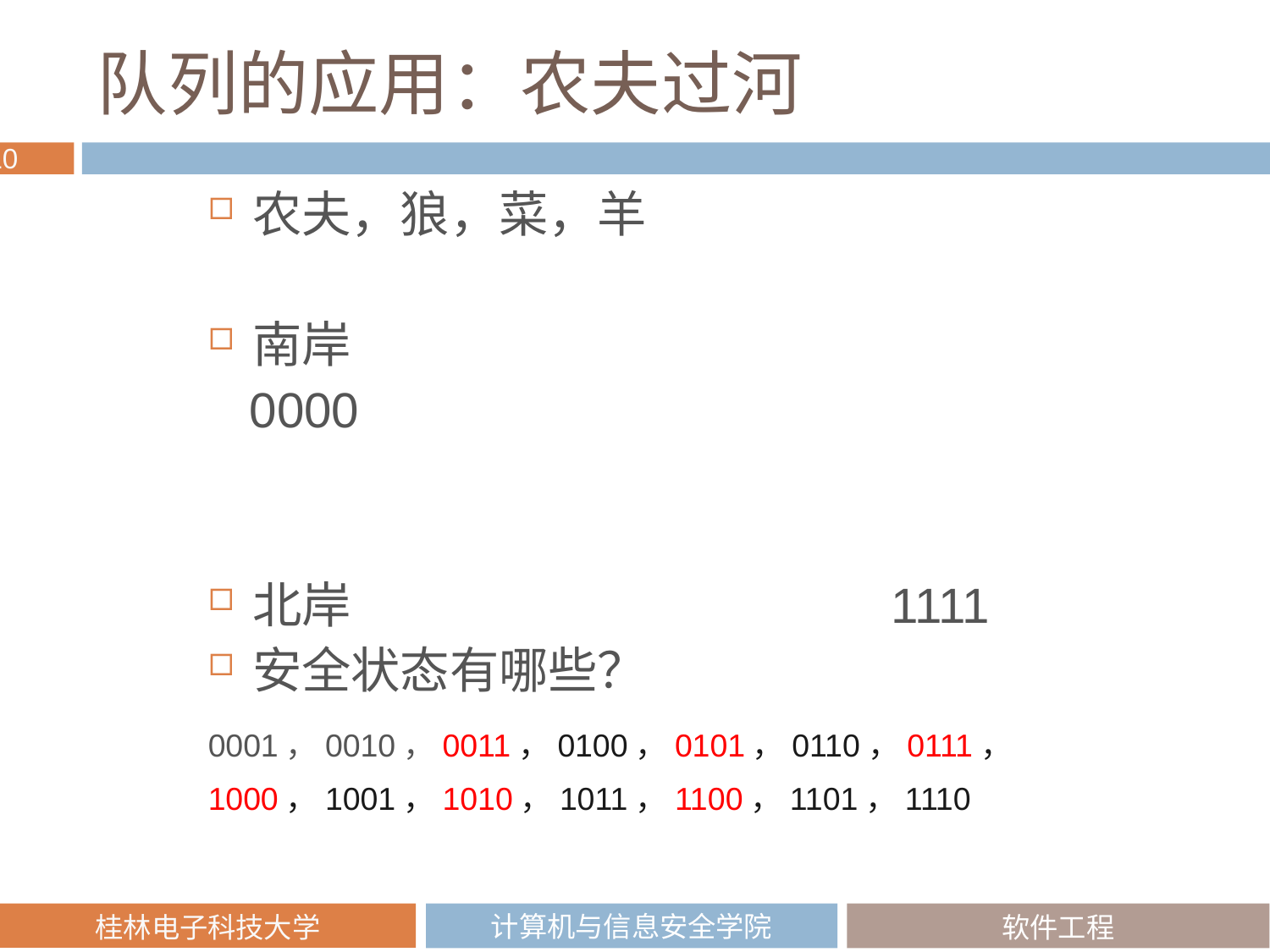

# 队列的应用：农夫过河
农夫，狼，菜，羊

南岸
   0000

北岸                                                1111
安全状态有哪些？
0001，0010，0011，0100，0101，0110，0111，1000，1001，1010，1011，1100，1101，1110